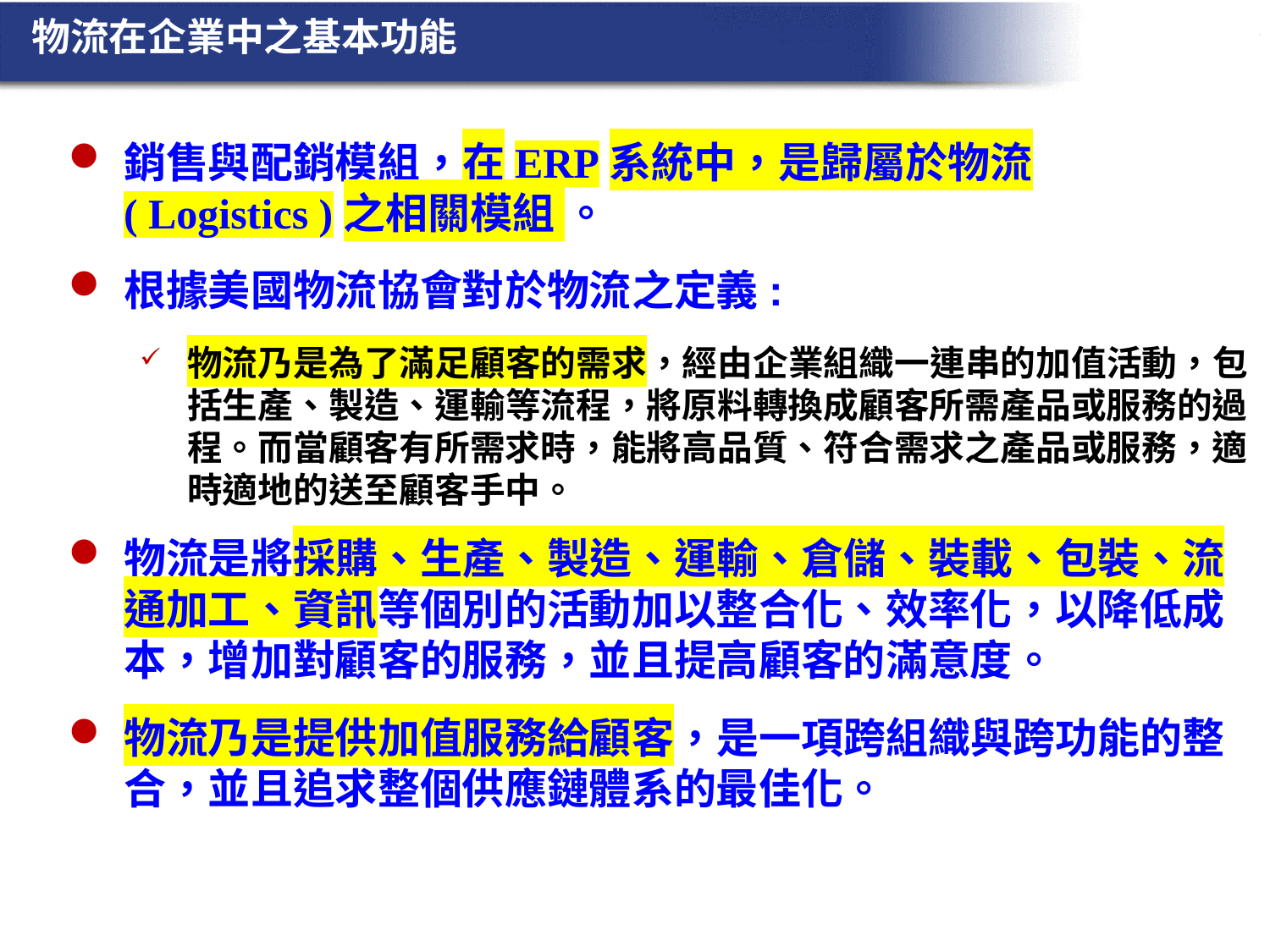

物流在企業中之基本功能
銷售與配銷模組，在ERP系統中，是歸屬於物流( Logistics )之相關模組 。
根據美國物流協會對於物流之定義:
物流乃是為了滿足顧客的需求，經由企業組織一連串的加值活動，包括生產、製造、運輸等流程，將原料轉換成顧客所需產品或服務的過程。而當顧客有所需求時，能將高品質、符合需求之產品或服務，適時適地的送至顧客手中。
物流是將採購、生產、製造、運輸、倉儲、裝載、包裝、流通加工、資訊等個別的活動加以整合化、效率化，以降低成本，增加對顧客的服務，並且提高顧客的滿意度。
物流乃是提供加值服務給顧客，是一項跨組織與跨功能的整合，並且追求整個供應鏈體系的最佳化。